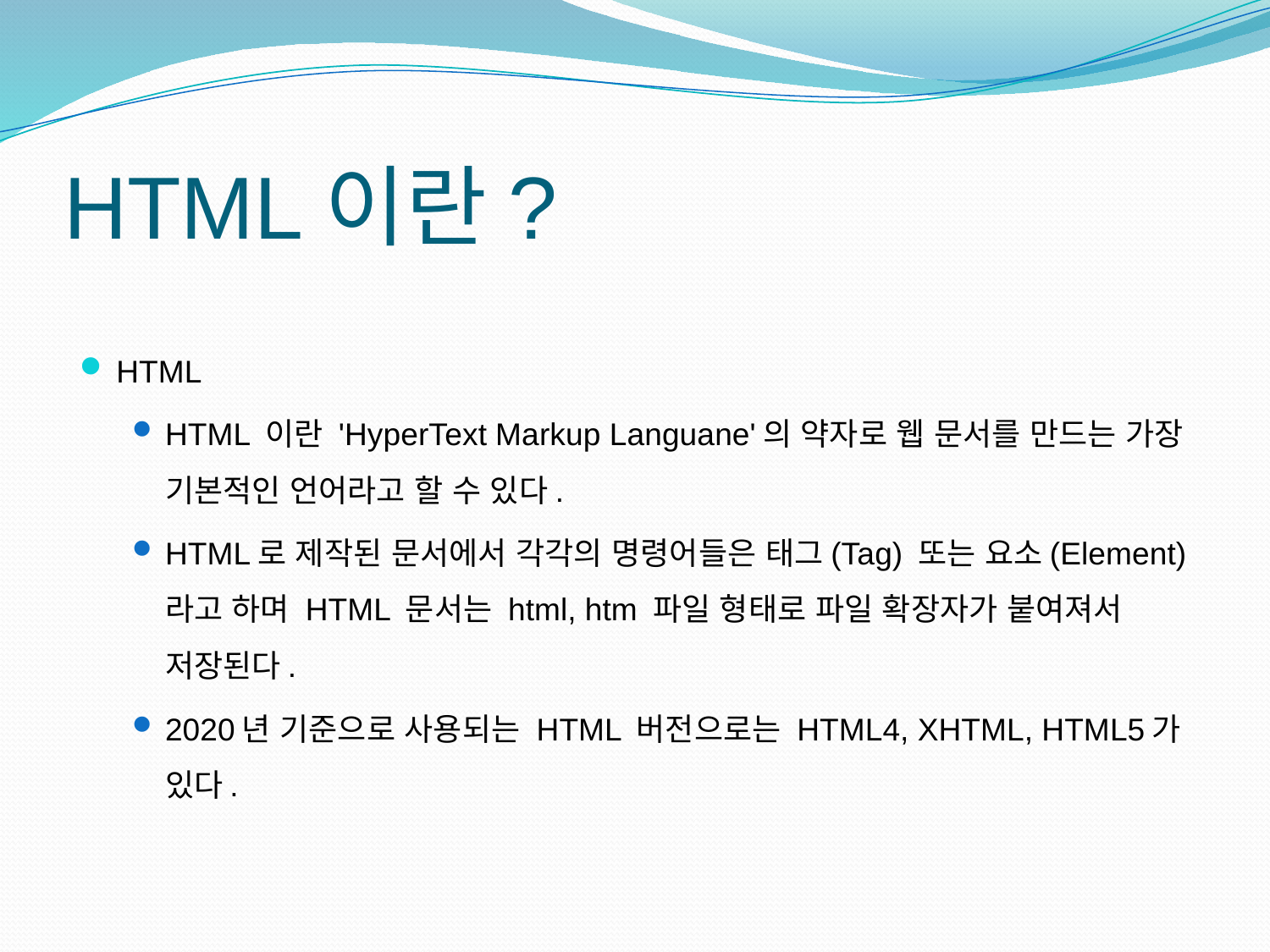

# HTML이란?
HTML
HTML 이란 'HyperText Markup Languane'의 약자로 웹 문서를 만드는 가장 기본적인 언어라고 할 수 있다.
HTML로 제작된 문서에서 각각의 명령어들은 태그(Tag) 또는 요소(Element)라고 하며 HTML 문서는 html, htm 파일 형태로 파일 확장자가 붙여져서 저장된다.
2020년 기준으로 사용되는 HTML 버전으로는 HTML4, XHTML, HTML5가 있다.